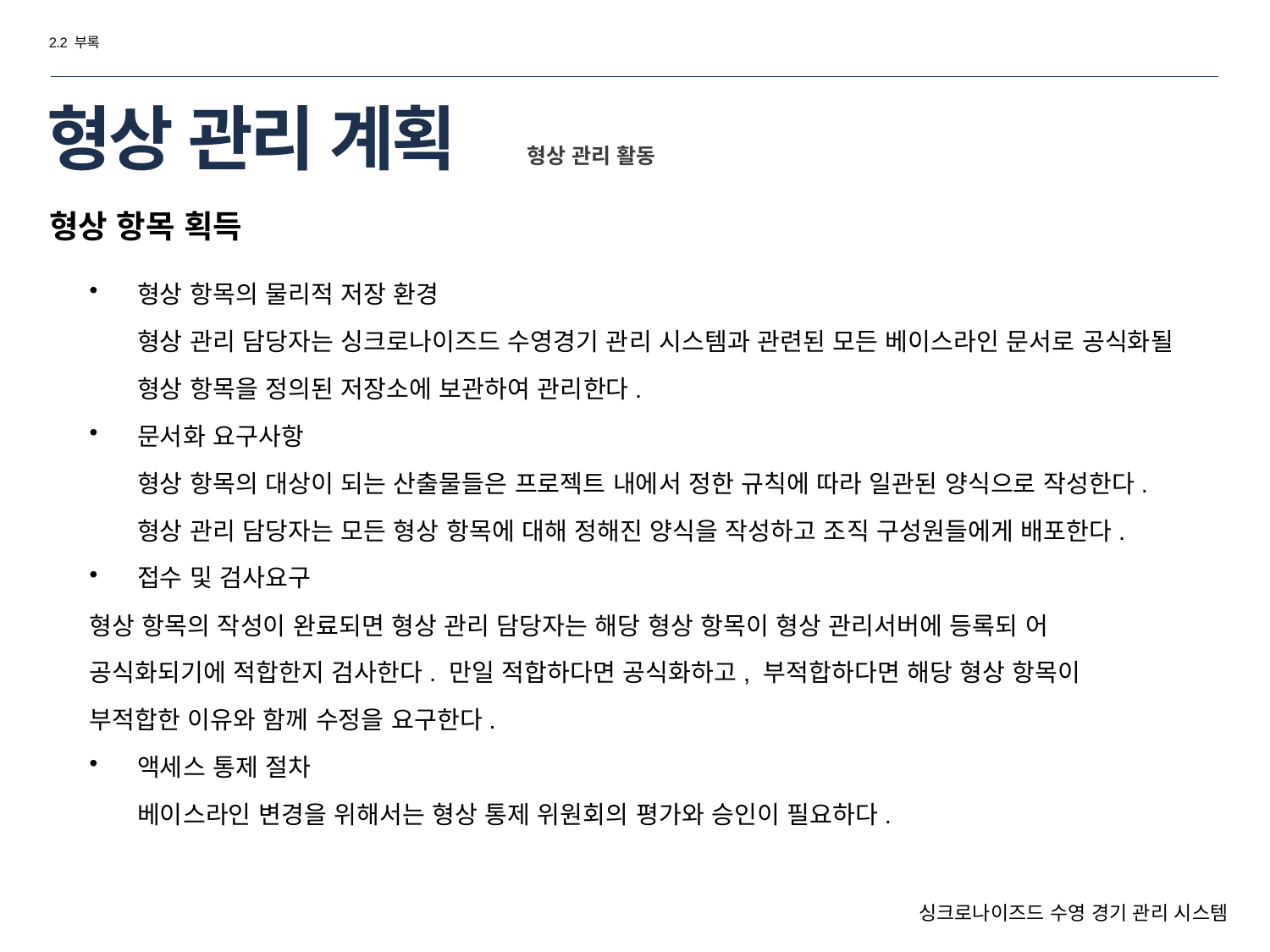

2.2 부록
# 형상 관리 계획
형상 관리 활동
형상 항목 획득
형상 항목의 물리적 저장 환경
형상 관리 담당자는 싱크로나이즈드 수영경기 관리 시스템과 관련된 모든 베이스라인 문서로 공식화될 형상 항목을 정의된 저장소에 보관하여 관리한다.
문서화 요구사항
형상 항목의 대상이 되는 산출물들은 프로젝트 내에서 정한 규칙에 따라 일관된 양식으로 작성한다. 형상 관리 담당자는 모든 형상 항목에 대해 정해진 양식을 작성하고 조직 구성원들에게 배포한다.
접수 및 검사요구
형상 항목의 작성이 완료되면 형상 관리 담당자는 해당 형상 항목이 형상 관리서버에 등록되 어 공식화되기에 적합한지 검사한다. 만일 적합하다면 공식화하고, 부적합하다면 해당 형상 항목이 부적합한 이유와 함께 수정을 요구한다.
액세스 통제 절차
베이스라인 변경을 위해서는 형상 통제 위원회의 평가와 승인이 필요하다.
싱크로나이즈드 수영 경기 관리 시스템